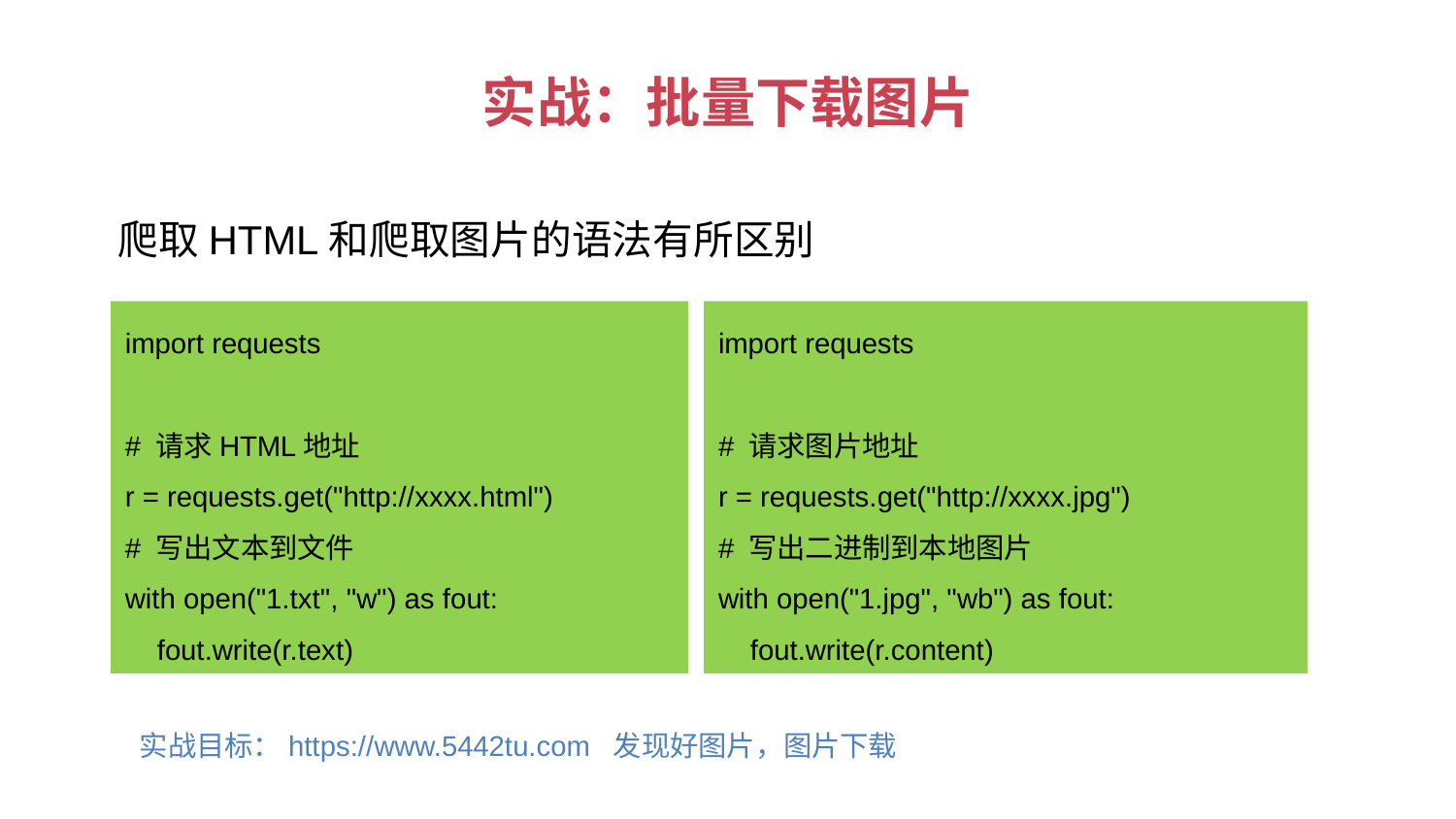

# 实战：批量下载图片
爬取HTML和爬取图片的语法有所区别
import requests

# 请求HTML地址
r = requests.get("http://xxxx.html")
# 写出文本到文件
with open("1.txt", "w") as fout:
    fout.write(r.text)
import requests

# 请求图片地址
r = requests.get("http://xxxx.jpg")
# 写出二进制到本地图片
with open("1.jpg", "wb") as fout:
    fout.write(r.content)
实战目标：https://www.5442tu.com  发现好图片，图片下载